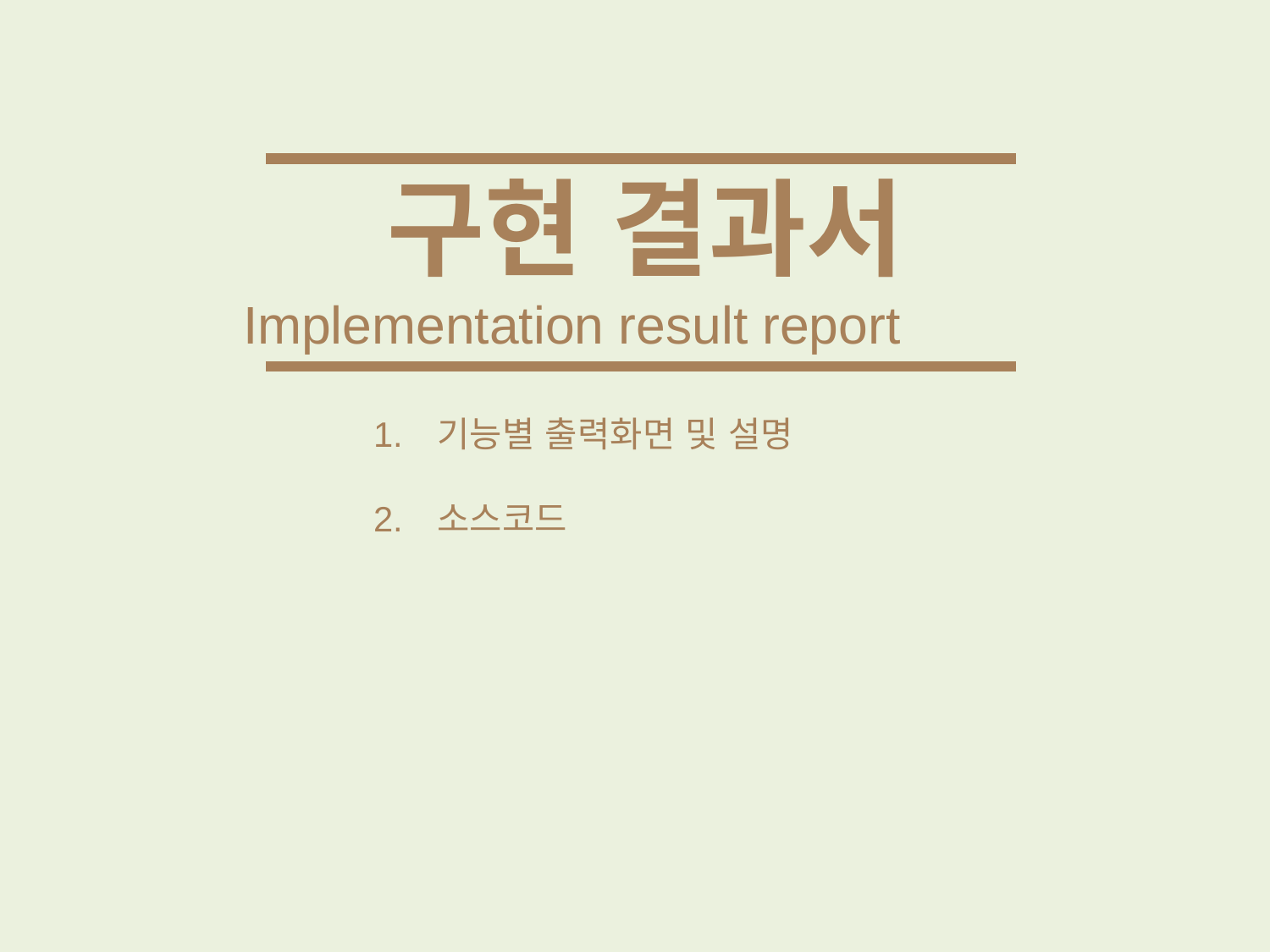

구현 결과서
Implementation result report
기능별 출력화면 및 설명

소스코드